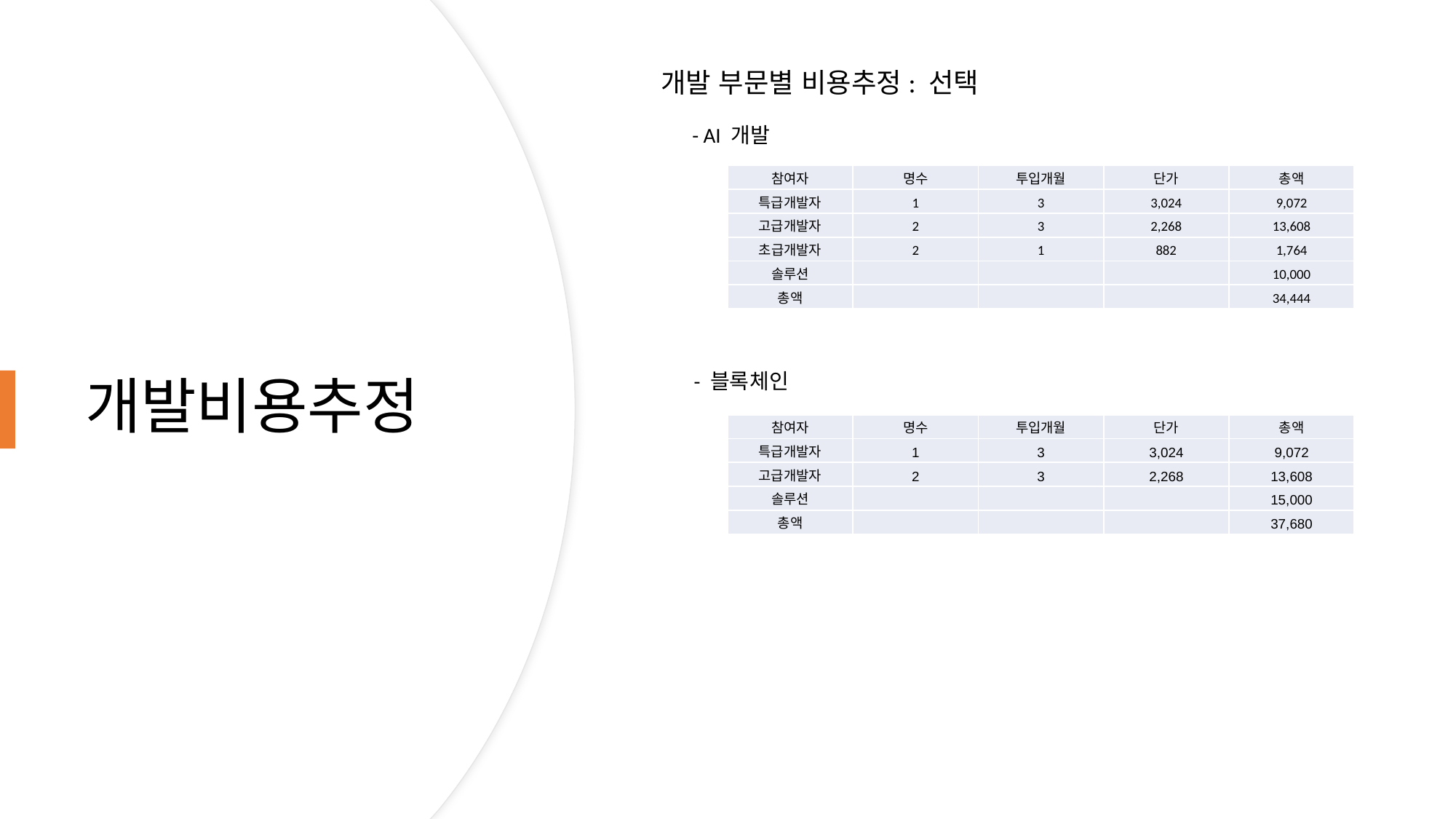

개발 부문별 비용추정: 선택
- AI 개발
# 개발비용추정
| 참여자 | 명수 | 투입개월 | 단가 | 총액 |
| --- | --- | --- | --- | --- |
| 특급개발자 | 1 | 3 | 3,024 | 9,072 |
| 고급개발자 | 2 | 3 | 2,268 | 13,608 |
| 초급개발자 | 2 | 1 | 882 | 1,764 |
| 솔루션 |  |  |  | 10,000 |
| 총액 |  |  |  | 34,444 |
- 블록체인

| 참여자 | 명수 | 투입개월 | 단가 | 총액 |
| --- | --- | --- | --- | --- |
| 특급개발자 | 1 | 3 | 3,024 | 9,072 |
| 고급개발자 | 2 | 3 | 2,268 | 13,608 |
| 솔루션 |  |  |  | 15,000 |
| 총액 |  |  |  | 37,680 |